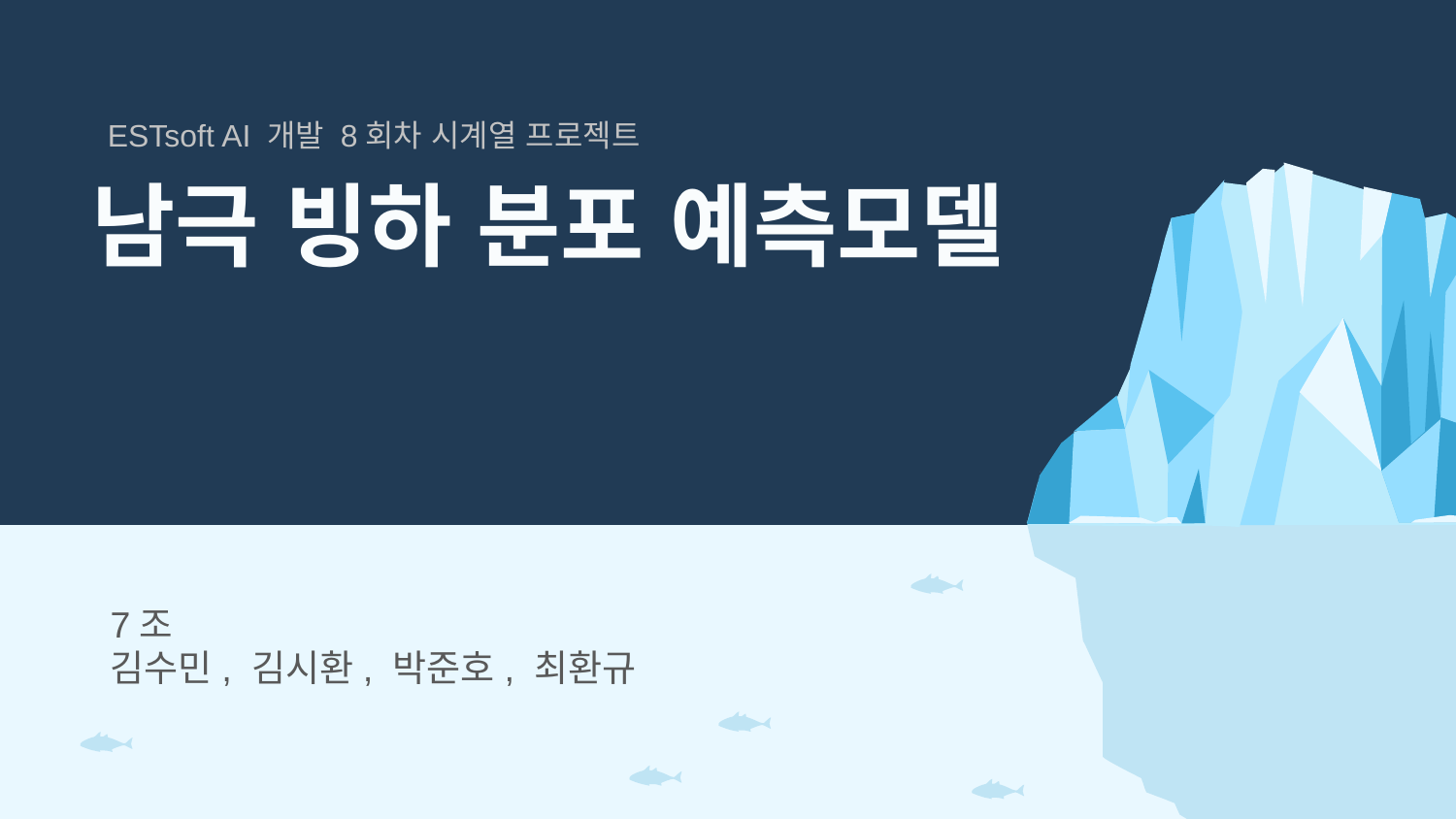

ESTsoft AI 개발 8회차 시계열 프로젝트
# 남극 빙하 분포 예측모델

7조
김수민, 김시환, 박준호, 최환규